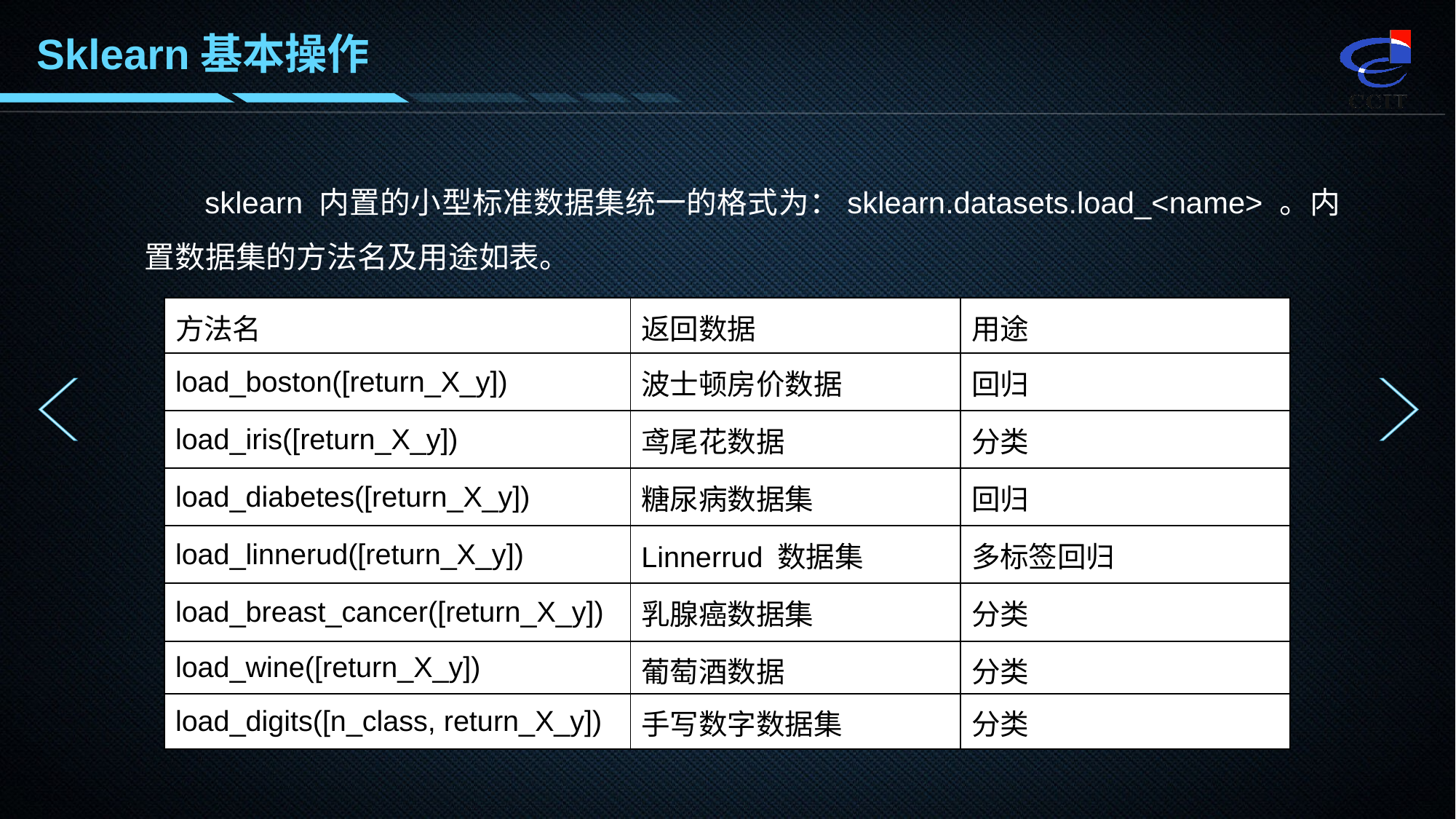

Sklearn基本操作
sklearn 内置的小型标准数据集统一的格式为：sklearn.datasets.load_<name> 。内置数据集的方法名及用途如表。
| 方法名 | 返回数据 | 用途 |
| --- | --- | --- |
| load\_boston([return\_X\_y]) | 波士顿房价数据 | 回归 |
| load\_iris([return\_X\_y]) | 鸢尾花数据 | 分类 |
| load\_diabetes([return\_X\_y]) | 糖尿病数据集 | 回归 |
| load\_linnerud([return\_X\_y]) | Linnerrud 数据集 | 多标签回归 |
| load\_breast\_cancer([return\_X\_y]) | 乳腺癌数据集 | 分类 |
| load\_wine([return\_X\_y]) | 葡萄酒数据 | 分类 |
| load\_digits([n\_class, return\_X\_y]) | 手写数字数据集 | 分类 |